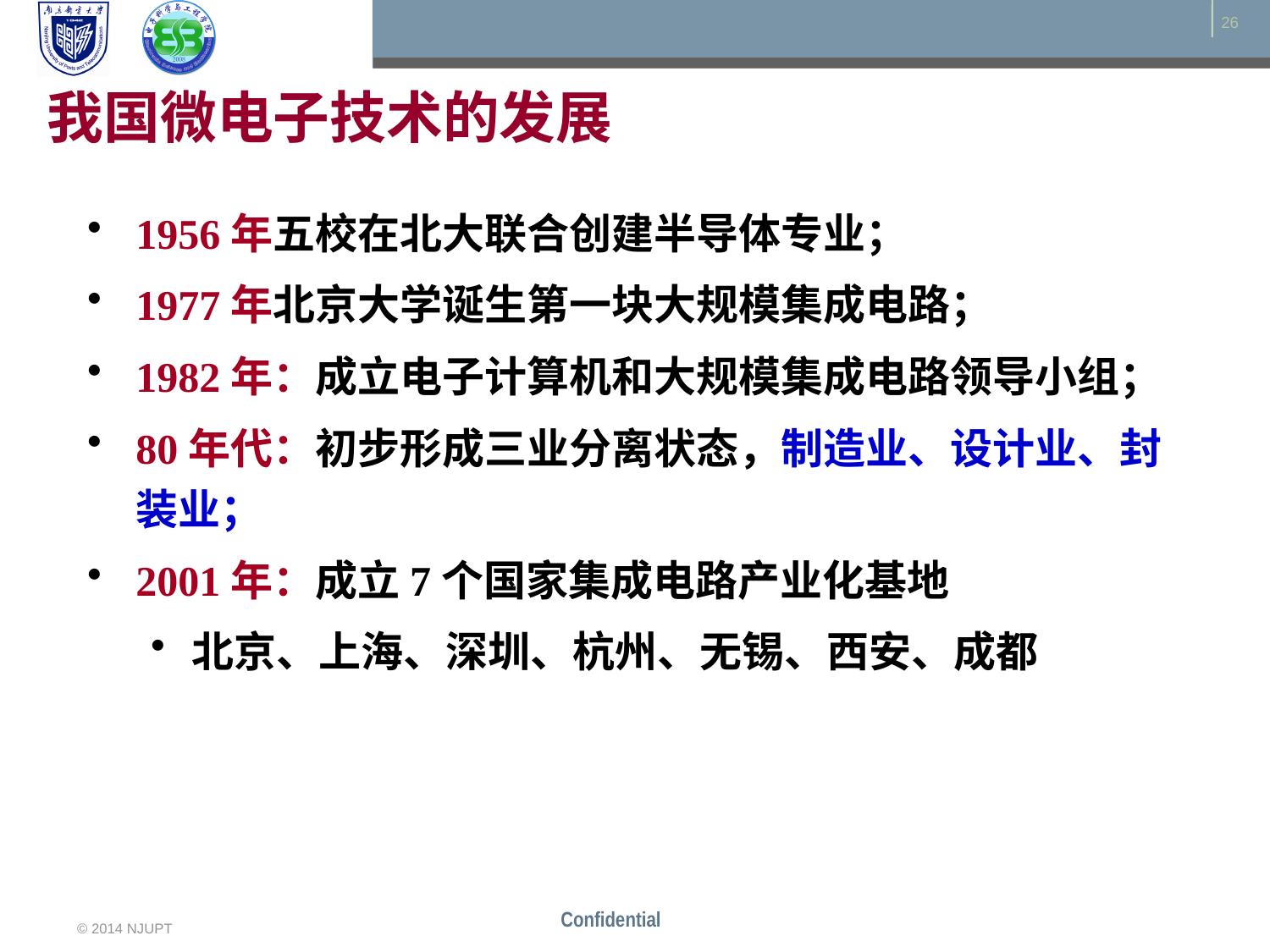

我国微电子技术的发展
1956年五校在北大联合创建半导体专业；
1977年北京大学诞生第一块大规模集成电路；
1982年：成立电子计算机和大规模集成电路领导小组；
80年代：初步形成三业分离状态，制造业、设计业、封装业；
2001年：成立7个国家集成电路产业化基地
北京、上海、深圳、杭州、无锡、西安、成都